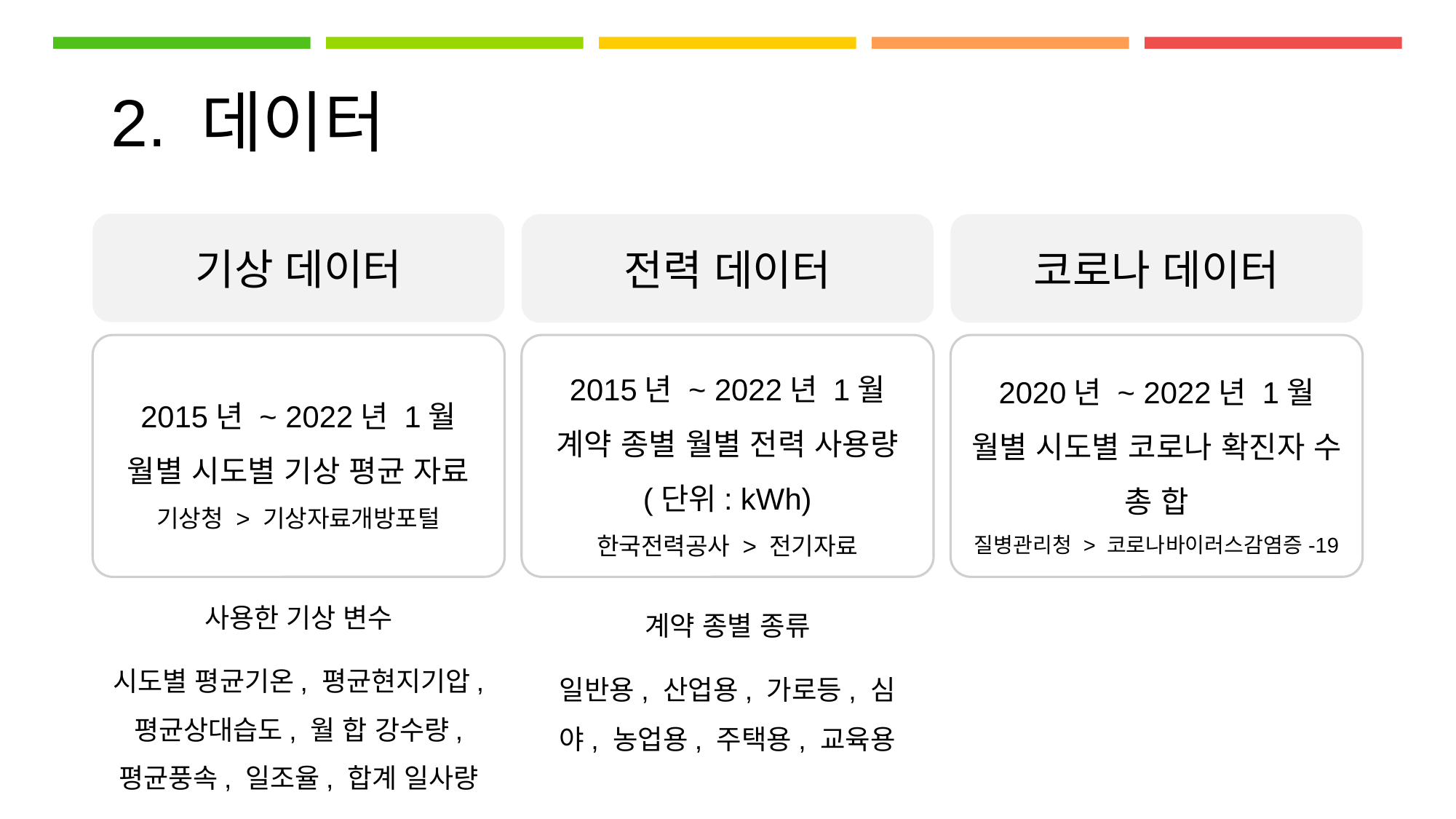

# 2. 데이터
기상 데이터
전력 데이터
코로나 데이터
2015년 ~ 2022년 1월
월별 시도별 기상 평균 자료
기상청 > 기상자료개방포털
2015년 ~ 2022년 1월
계약 종별 월별 전력 사용량 (단위: kWh)
한국전력공사 > 전기자료
2020년 ~ 2022년 1월
월별 시도별 코로나 확진자 수 총 합
질병관리청 > 코로나바이러스감염증-19
사용한 기상 변수
시도별 평균기온, 평균현지기압, 평균상대습도, 월 합 강수량, 평균풍속, 일조율, 합계 일사량
계약 종별 종류
일반용, 산업용, 가로등, 심야, 농업용, 주택용, 교육용